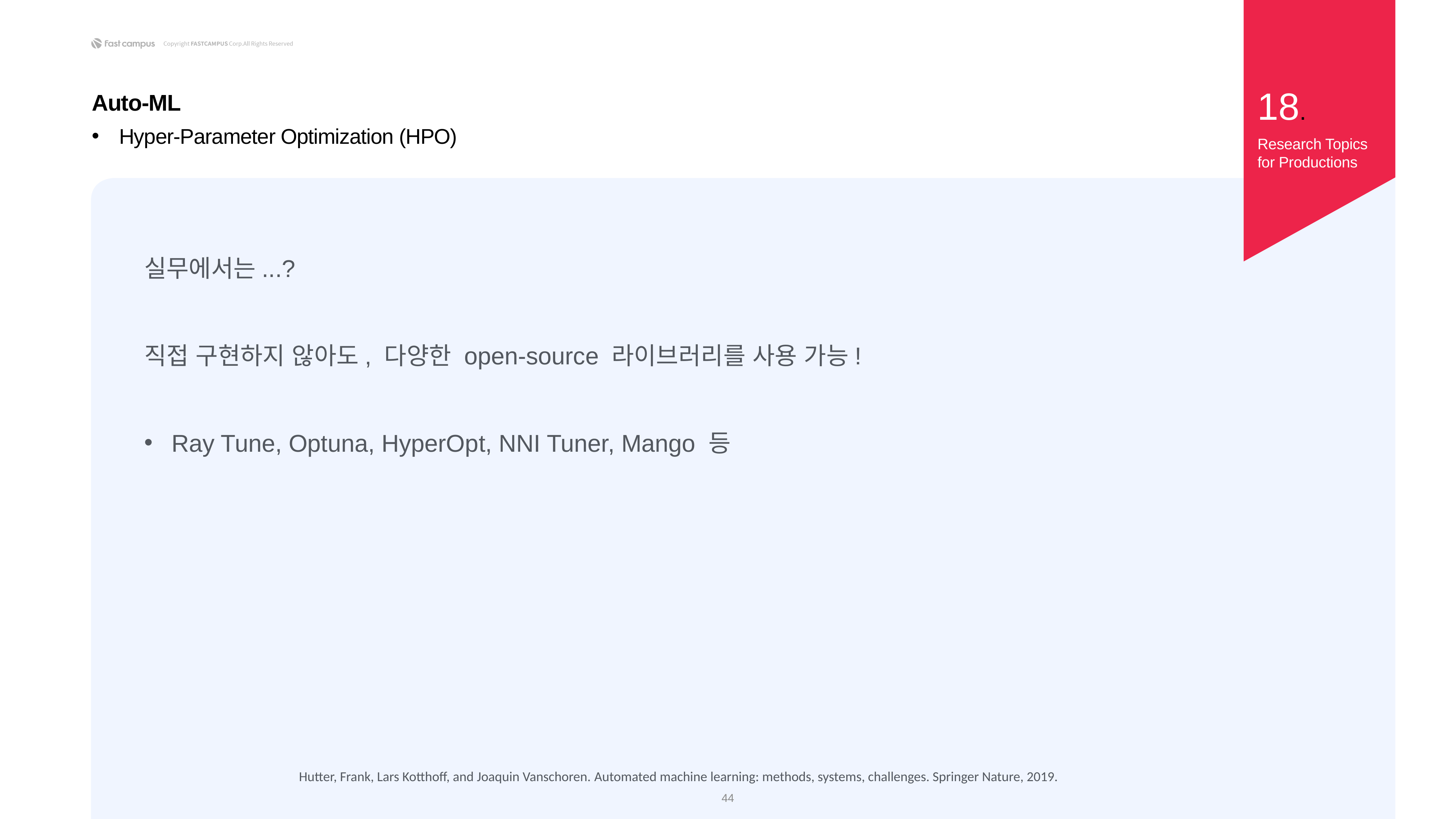

18.
Auto-ML
Hyper-Parameter Optimization (HPO)
Research Topics
for Productions
실무에서는...?

직접 구현하지 않아도, 다양한 open-source 라이브러리를 사용 가능!

Ray Tune, Optuna, HyperOpt, NNI Tuner, Mango 등
Hutter, Frank, Lars Kotthoff, and Joaquin Vanschoren. Automated machine learning: methods, systems, challenges. Springer Nature, 2019.
44